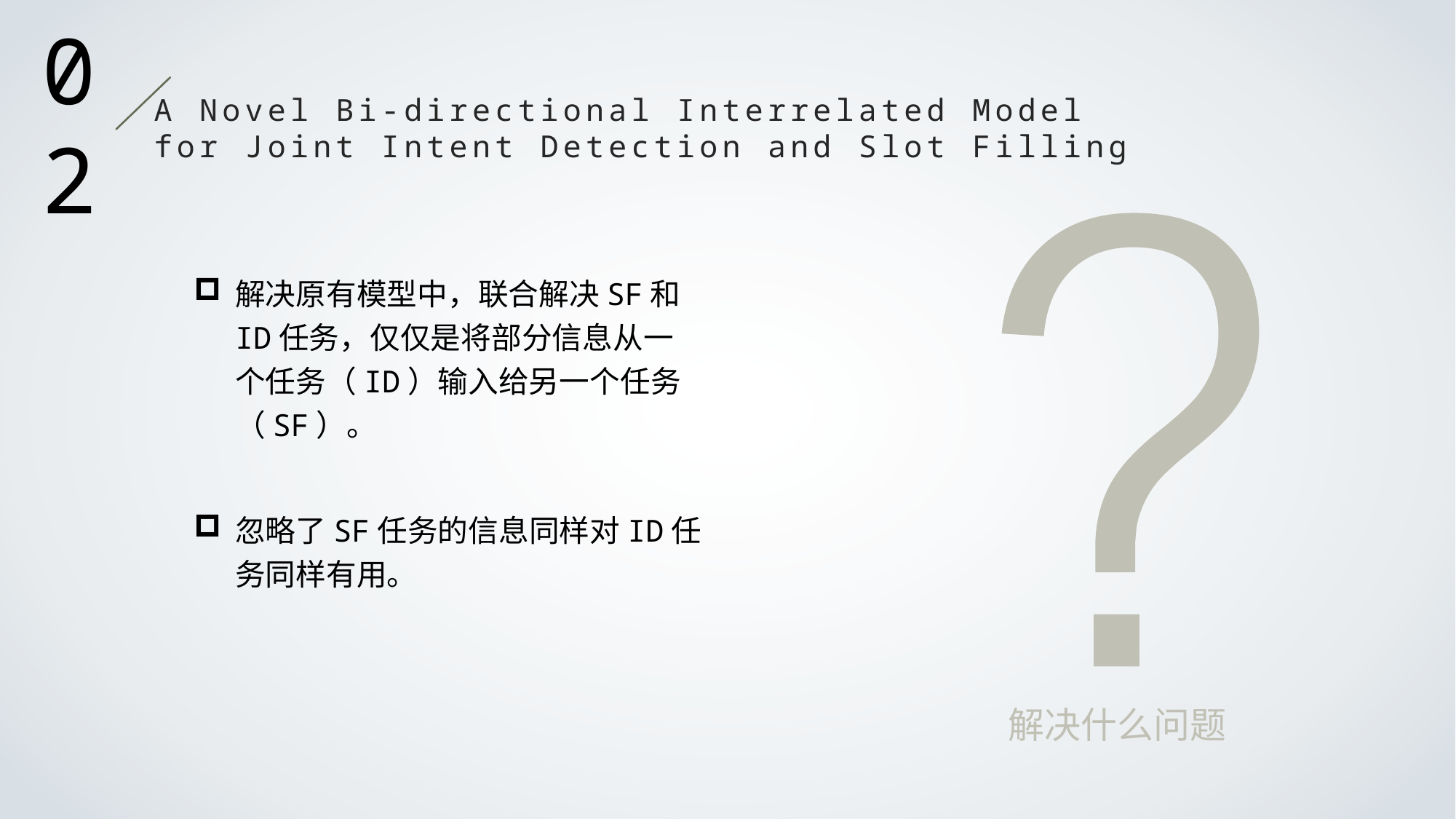

02
A Novel Bi-directional Interrelated Model
for Joint Intent Detection and Slot Filling

解决原有模型中，联合解决SF和ID任务，仅仅是将部分信息从一个任务（ID）输入给另一个任务（SF）。

忽略了SF任务的信息同样对ID任务同样有用。
解决什么问题